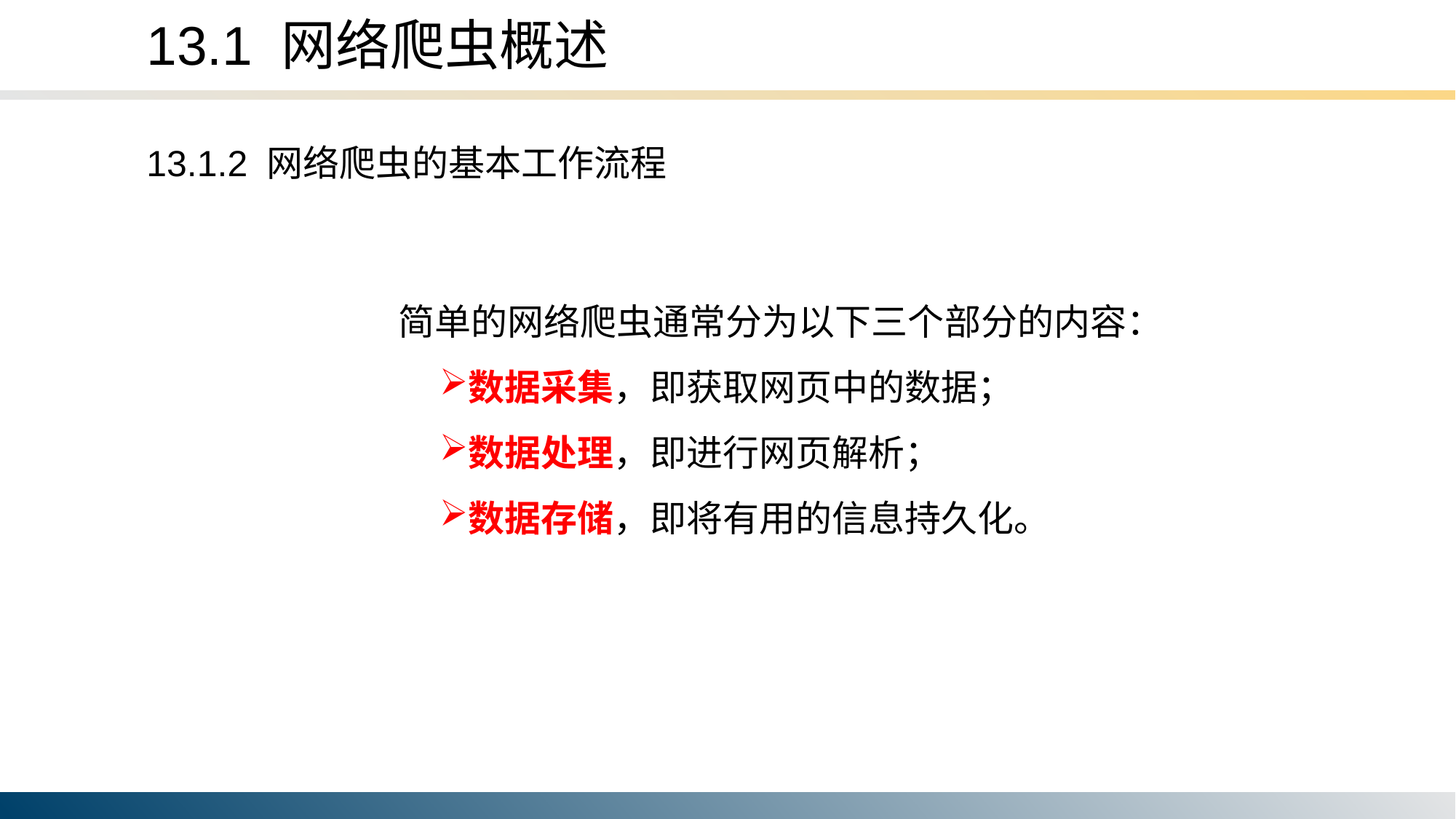

13.1 网络爬虫概述
13.1.2 网络爬虫的基本工作流程
简单的网络爬虫通常分为以下三个部分的内容：
数据采集，即获取网页中的数据；
数据处理，即进行网页解析；
数据存储，即将有用的信息持久化。